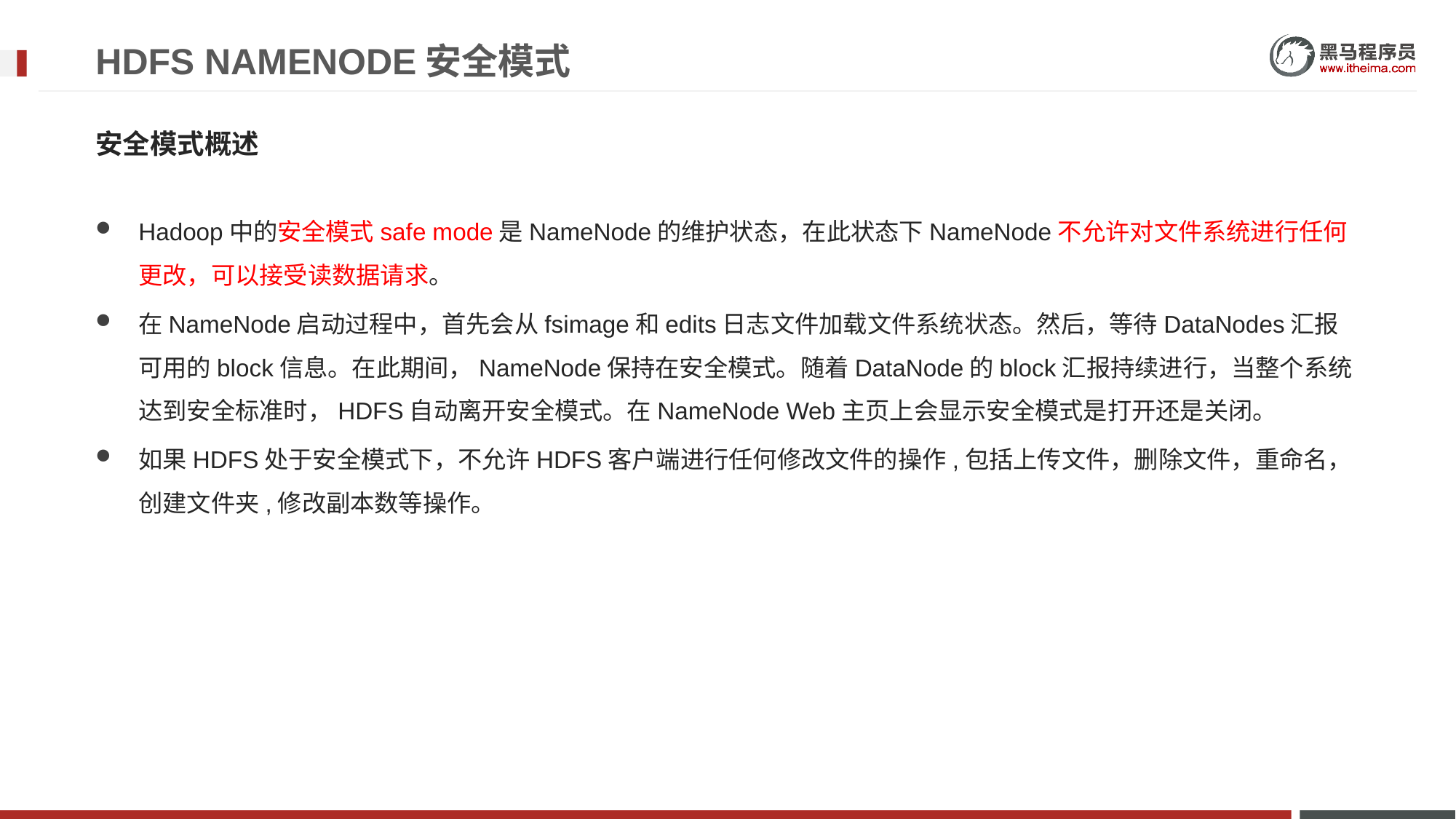

# HDFS NAMENODE安全模式
安全模式概述
Hadoop中的安全模式safe mode是NameNode的维护状态，在此状态下NameNode不允许对文件系统进行任何更改，可以接受读数据请求。
在NameNode启动过程中，首先会从fsimage和edits日志文件加载文件系统状态。然后，等待DataNodes汇报可用的block信息。在此期间，NameNode保持在安全模式。随着DataNode的block汇报持续进行，当整个系统达到安全标准时，HDFS自动离开安全模式。在NameNode Web主页上会显示安全模式是打开还是关闭。
如果HDFS处于安全模式下，不允许HDFS客户端进行任何修改文件的操作,包括上传文件，删除文件，重命名，创建文件夹,修改副本数等操作。